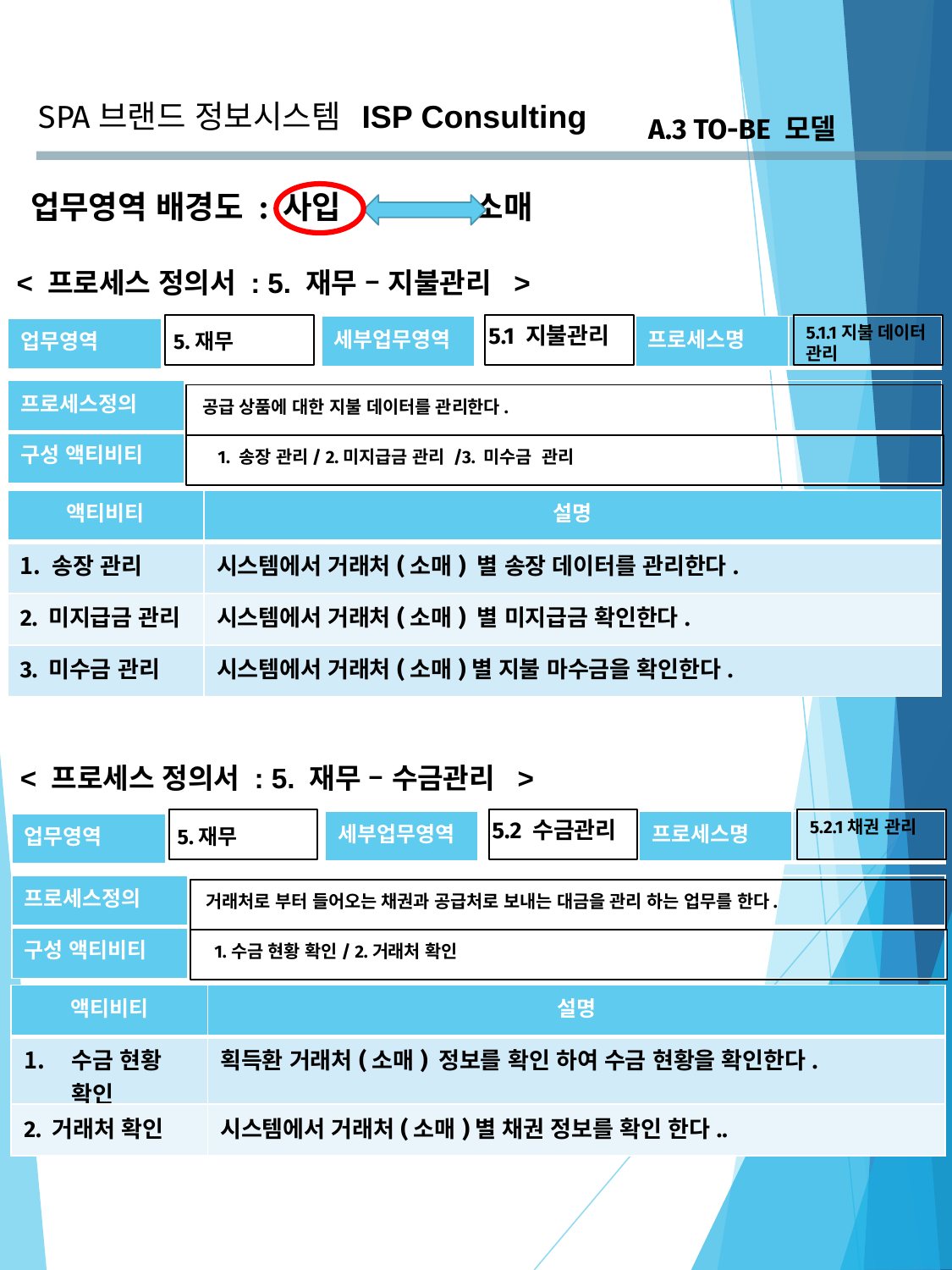

SPA브랜드 정보시스템
ISP Consulting
A.3 TO-BE 모델
업무영역 배경도 : 사입               소매

< 프로세스 정의서 : 5. 재무 – 지불관리  >

5.1 지불관리

5.1.1지불 데이터 관리
| 세부업무영역 |  |
| --- | --- |
| 프로세스명 |  |
| --- | --- |
| 업무영역 | 5.재무 |
| --- | --- |
| 프로세스정의 |  |
| --- | --- |
| 구성 액티비티 |  |

공급 상품에 대한 지불 데이터를 관리한다.

1. 송장 관리/ 2.미지급금 관리 /3. 미수금  관리
| 액티비티 | 설명 |
| --- | --- |
| 송장 관리 | 시스템에서 거래처(소매) 별 송장 데이터를 관리한다. |
| 2. 미지급금 관리 | 시스템에서 거래처(소매) 별 미지급금 확인한다. |
| 3. 미수금 관리 | 시스템에서 거래처(소매)별 지불 마수금을 확인한다. |
< 프로세스 정의서 : 5. 재무 – 수금관리  >

5.2 수금관리

5.2.1채권 관리
| 세부업무영역 |  |
| --- | --- |
| 프로세스명 |  |
| --- | --- |
| 업무영역 | 5.재무 |
| --- | --- |
| 프로세스정의 |  |
| --- | --- |
| 구성 액티비티 |  |

거래처로 부터 들어오는 채권과 공급처로 보내는 대금을 관리 하는 업무를 한다.

1.수금 현황 확인/ 2.거래처 확인
| 액티비티 | 설명 |
| --- | --- |
| 수금 현황 확인 | 획득환 거래처(소매) 정보를 확인 하여 수금 현황을 확인한다. |
| 2. 거래처 확인 | 시스템에서 거래처(소매)별 채권 정보를 확인 한다.. |